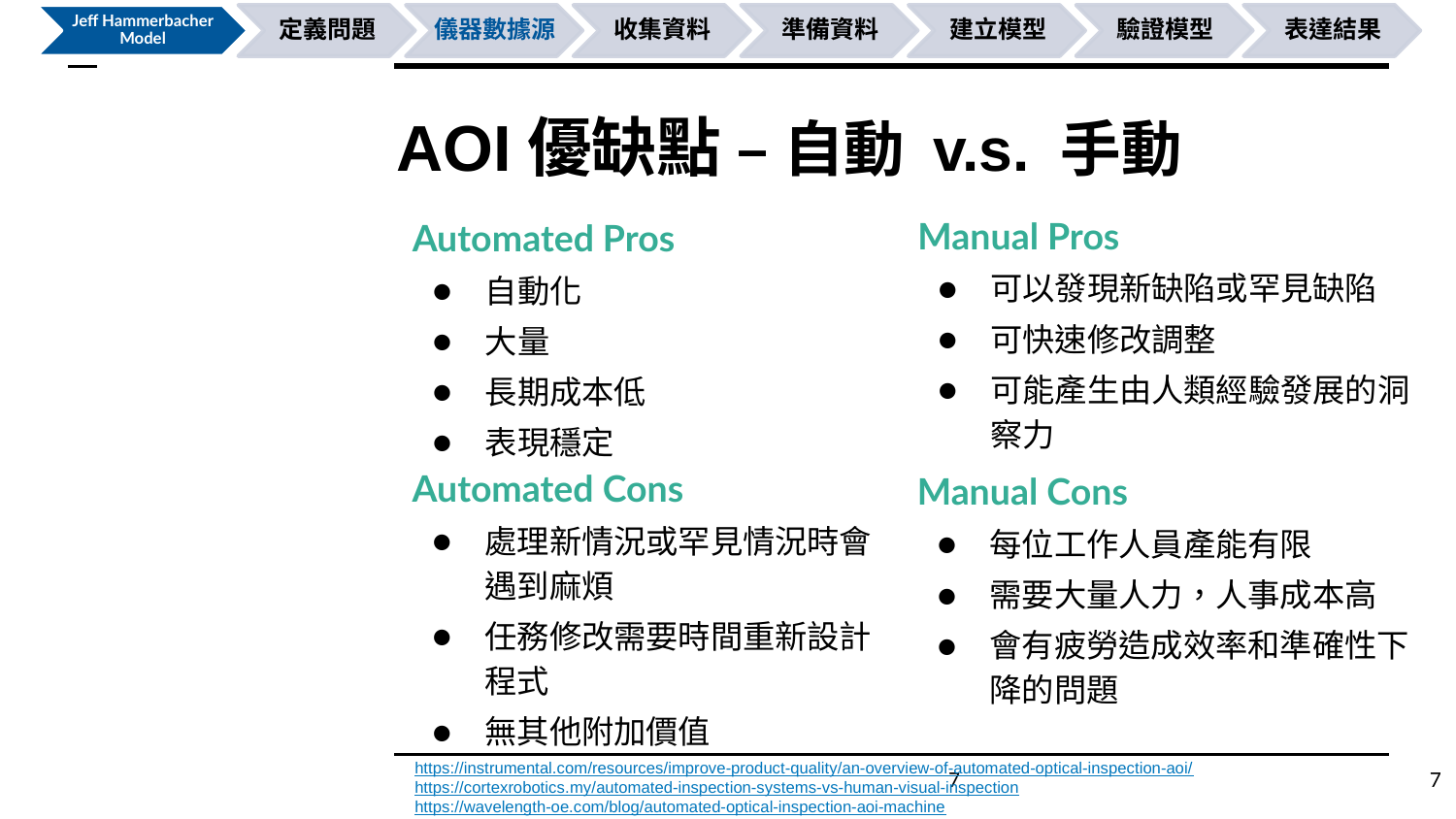

Jeff Hammerbacher Model
定義問題
儀器數據源
收集資料
準備資料
建立模型
驗證模型
表達結果
# AOI優缺點 – 自動 v.s. 手動
Manual Pros
可以發現新缺陷或罕見缺陷
可快速修改調整
可能產生由人類經驗發展的洞察力
Automated Pros
自動化
大量
長期成本低
表現穩定
Automated Cons
處理新情況或罕見情況時會遇到麻煩
任務修改需要時間重新設計程式
無其他附加價值
Manual Cons
每位工作人員產能有限
需要大量人力，人事成本高
會有疲勞造成效率和準確性下降的問題
7
7
https://instrumental.com/resources/improve-product-quality/an-overview-of-automated-optical-inspection-aoi/
https://cortexrobotics.my/automated-inspection-systems-vs-human-visual-inspection
https://wavelength-oe.com/blog/automated-optical-inspection-aoi-machine